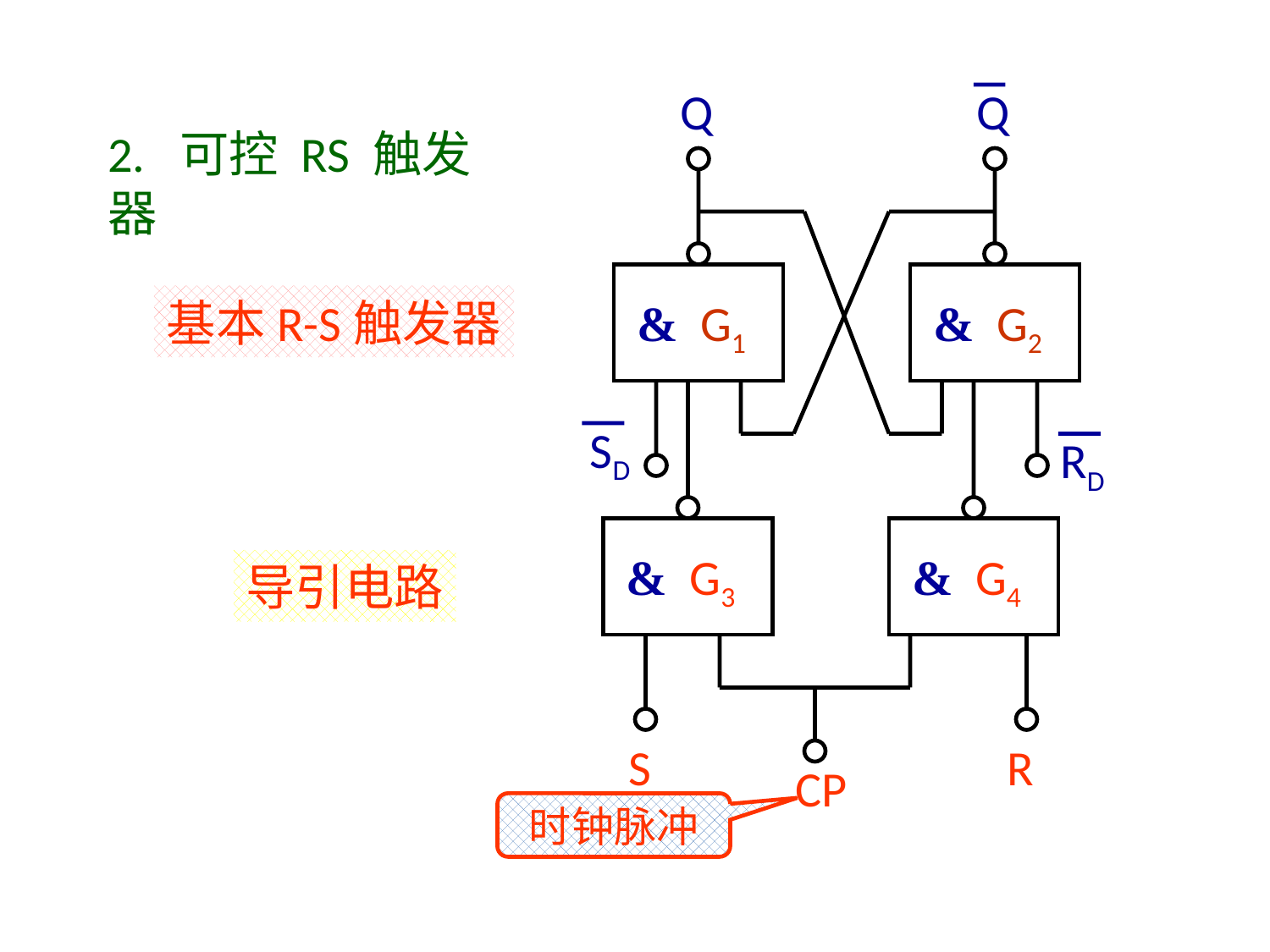

Q
Q

&
G1
&
G2

SD

RD

2.  可控 RS 触发器
基本R-S触发器

&
G3
&
G4

S
R
CP
导引电路
时钟脉冲